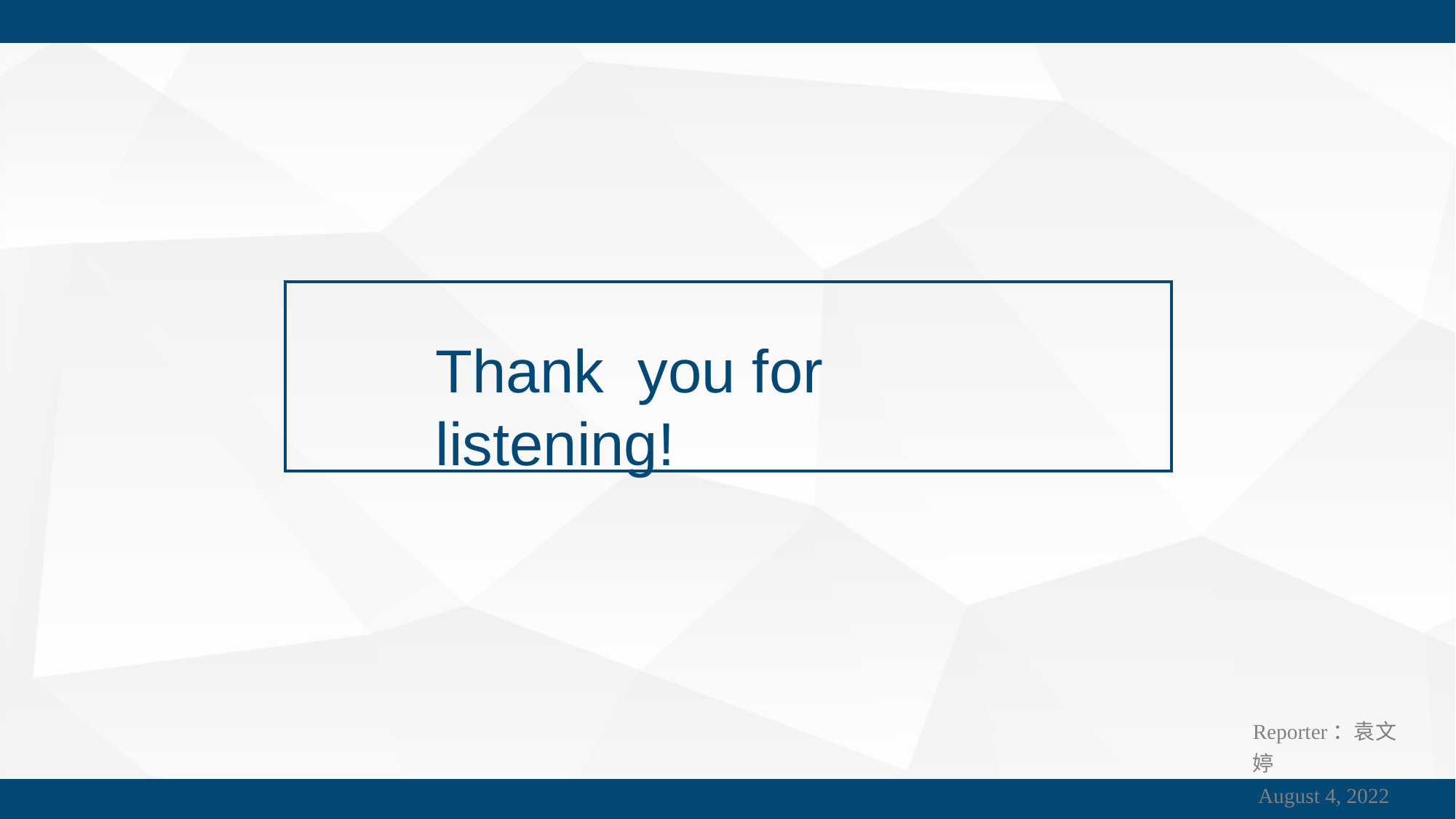

Thank  you for listening!
Reporter：袁文婷
 August 4, 2022